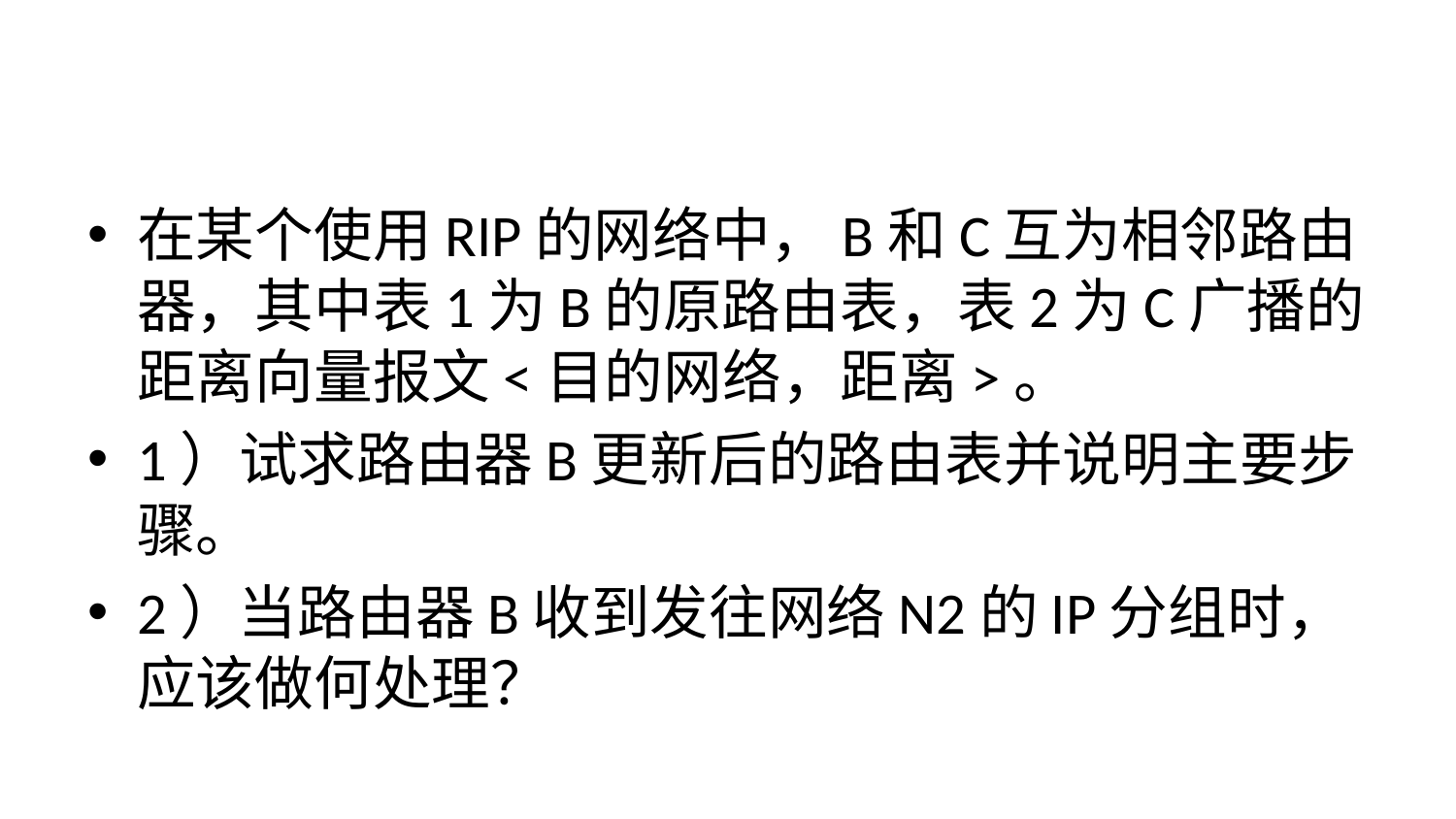

#
在某个使用RIP的网络中，B和C互为相邻路由器，其中表1为B的原路由表，表2为C广播的距离向量报文<目的网络，距离>。
1）试求路由器B更新后的路由表并说明主要步骤。
2）当路由器B收到发往网络N2的IP分组时，应该做何处理？